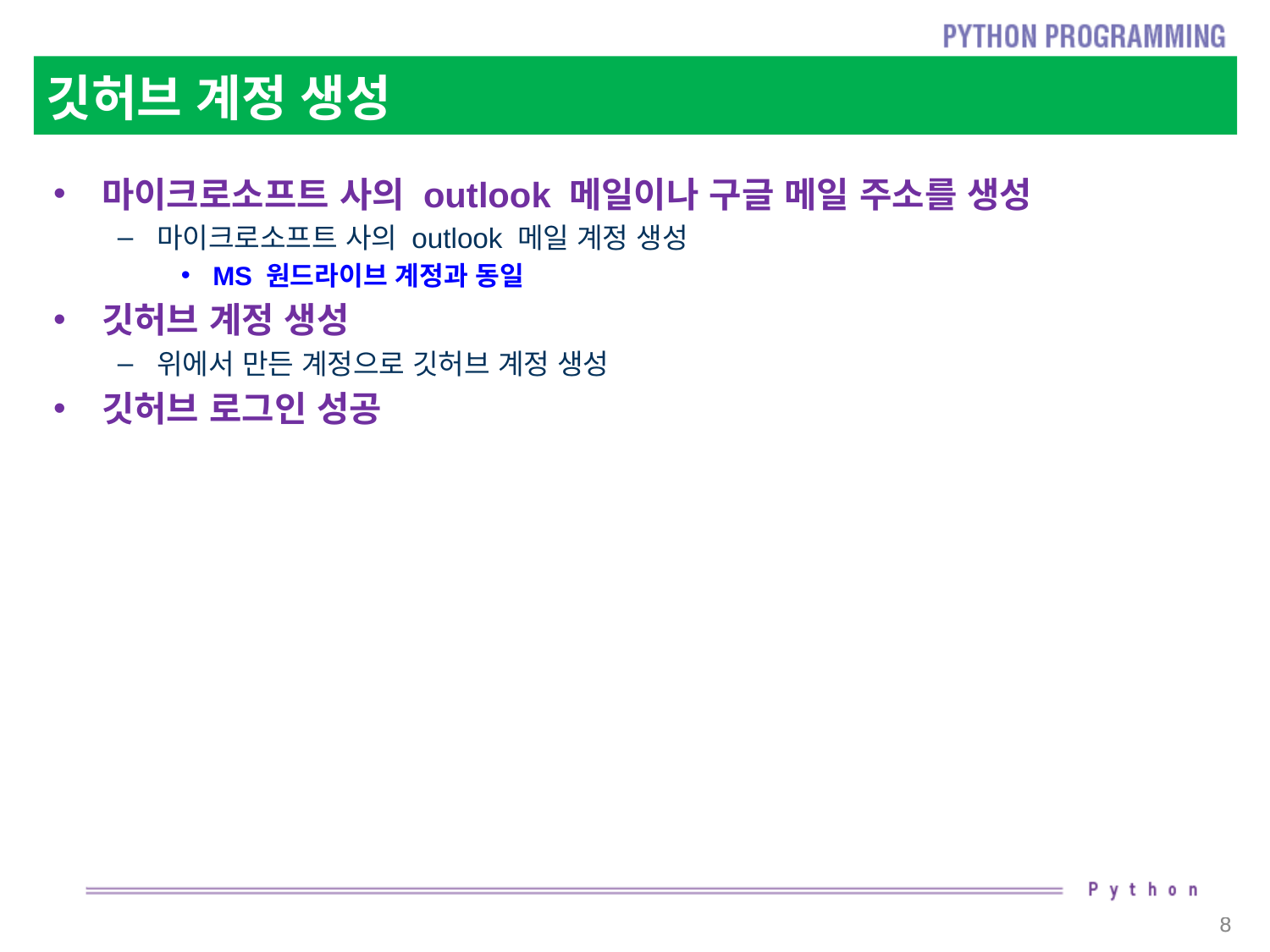

# 깃허브 계정 생성
마이크로소프트 사의 outlook 메일이나 구글 메일 주소를 생성
마이크로소프트 사의 outlook 메일 계정 생성
MS 원드라이브 계정과 동일
깃허브 계정 생성
위에서 만든 계정으로 깃허브 계정 생성
깃허브 로그인 성공

8